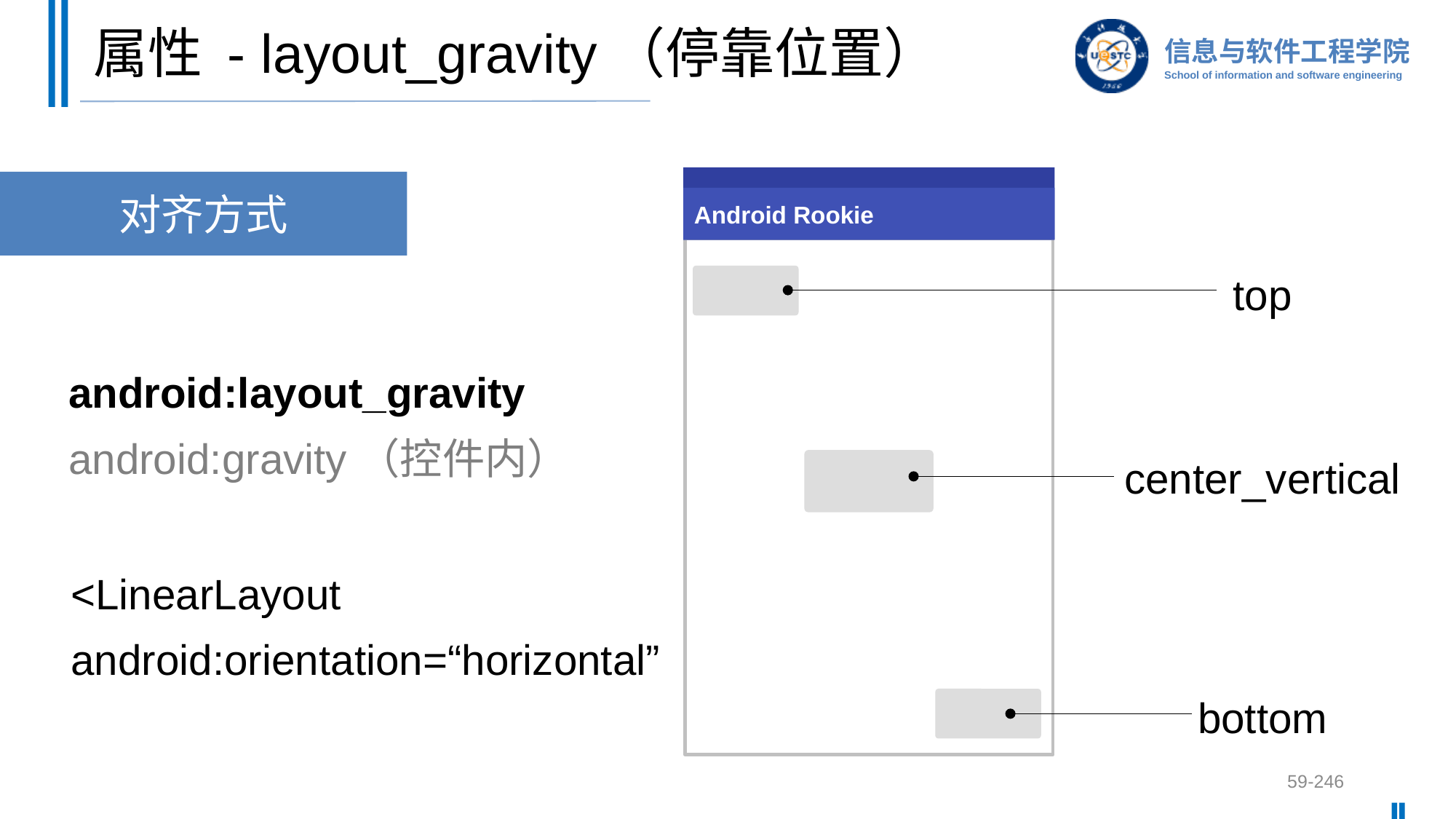

# 属性 - layout_gravity（停靠位置）

对齐方式
Android Rookie

top

android:layout_gravity
android:gravity（控件内）
center_vertical

<LinearLayout
android:orientation=“horizontal”
bottom

59-246